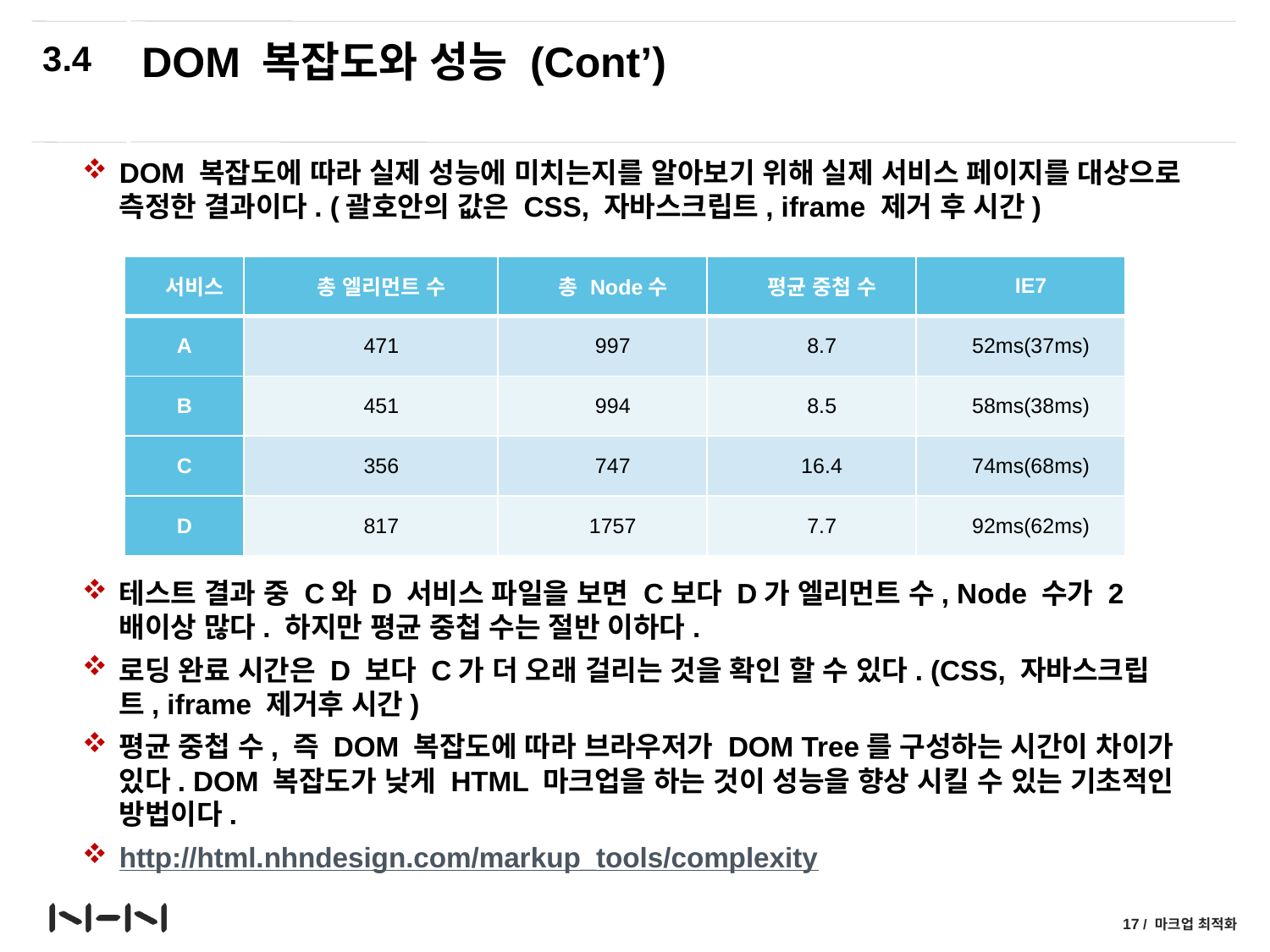

3.4
# DOM 복잡도와 성능 (Cont’)
DOM 복잡도에 따라 실제 성능에 미치는지를 알아보기 위해 실제 서비스 페이지를 대상으로 측정한 결과이다. (괄호안의 값은 CSS, 자바스크립트, iframe 제거 후 시간)

테스트 결과 중 C와 D 서비스 파일을 보면 C보다 D가 엘리먼트 수, Node 수가 2배이상 많다. 하지만 평균 중첩 수는 절반 이하다.
로딩 완료 시간은 D 보다 C가 더 오래 걸리는 것을 확인 할 수 있다. (CSS, 자바스크립트, iframe 제거후 시간)
평균 중첩 수, 즉 DOM 복잡도에 따라 브라우저가 DOM Tree를 구성하는 시간이 차이가 있다. DOM 복잡도가 낮게 HTML 마크업을 하는 것이 성능을 향상 시킬 수 있는 기초적인 방법이다.
http://html.nhndesign.com/markup_tools/complexity

| 서비스 | 총 엘리먼트 수 | 총 Node수 | 평균 중첩 수 | IE7 |
| --- | --- | --- | --- | --- |
| A | 471 | 997 | 8.7 | 52ms(37ms) |
| B | 451 | 994 | 8.5 | 58ms(38ms) |
| C | 356 | 747 | 16.4 | 74ms(68ms) |
| D | 817 | 1757 | 7.7 | 92ms(62ms) |